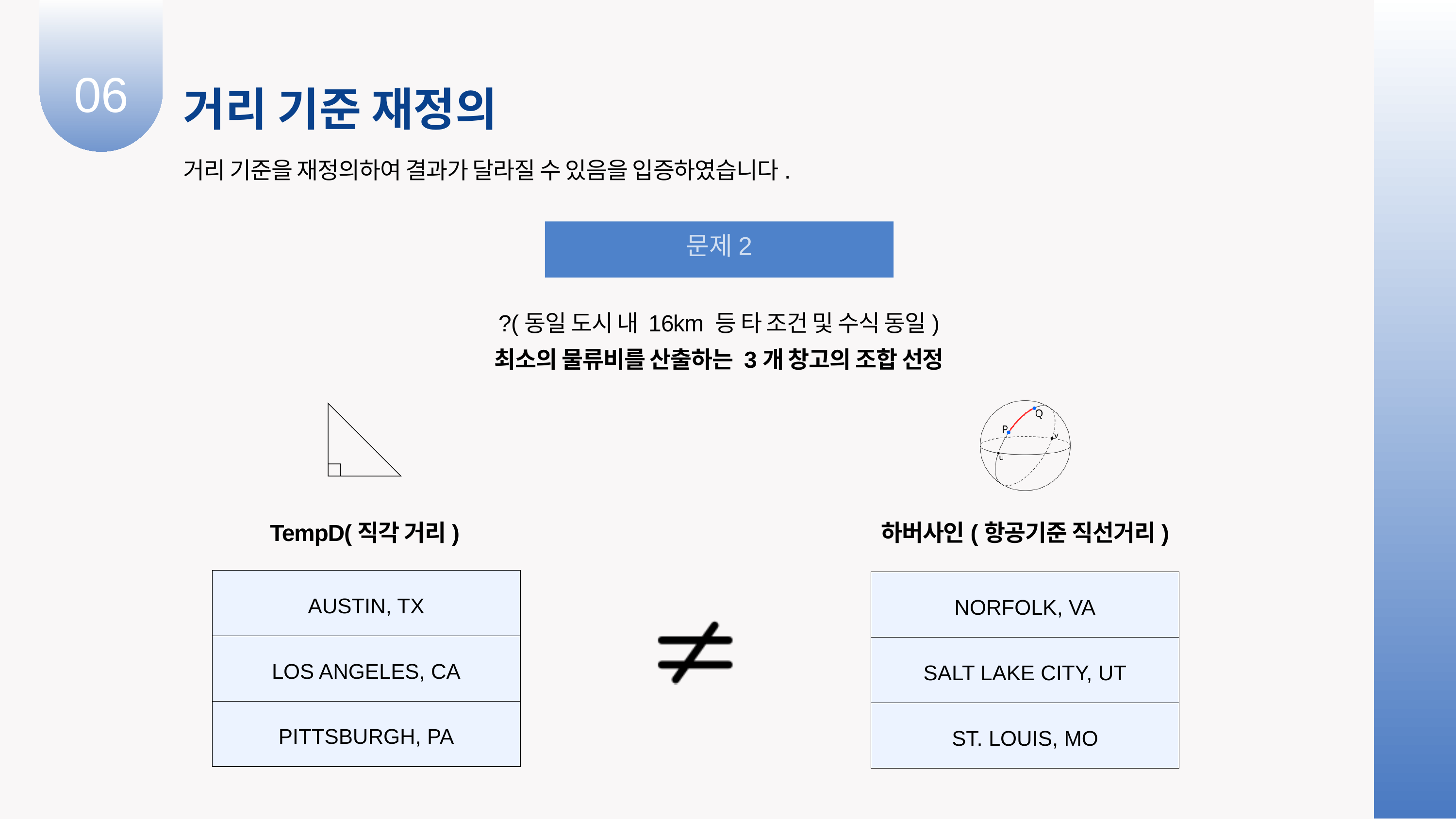

06
거리 기준 재정의
거리 기준을 재정의하여 결과가 달라질 수 있음을 입증하였습니다.

문제2
?(동일 도시 내 16km 등 타 조건 및 수식 동일)
최소의 물류비를 산출하는 3개 창고의 조합 선정

TempD(직각 거리)
하버사인(항공기준 직선거리)
| AUSTIN, TX |
| --- |
| LOS ANGELES, CA |
| PITTSBURGH, PA |
| NORFOLK, VA |
| --- |
| SALT LAKE CITY, UT |
| ST. LOUIS, MO |